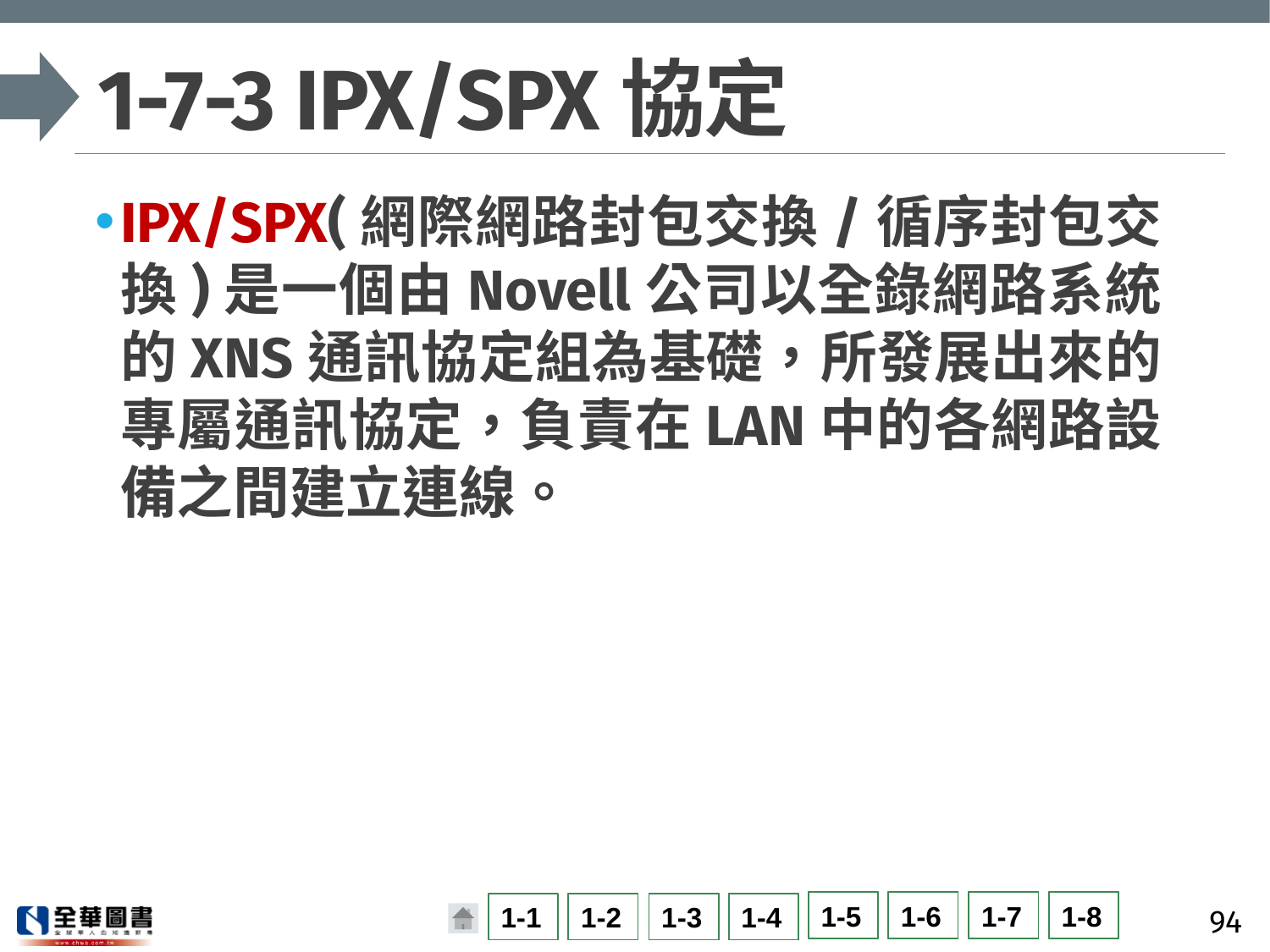

# 1-7-3 IPX/SPX協定
IPX/SPX(網際網路封包交換/循序封包交換)是一個由Novell公司以全錄網路系統的XNS通訊協定組為基礎，所發展出來的專屬通訊協定，負責在LAN中的各網路設備之間建立連線。
94